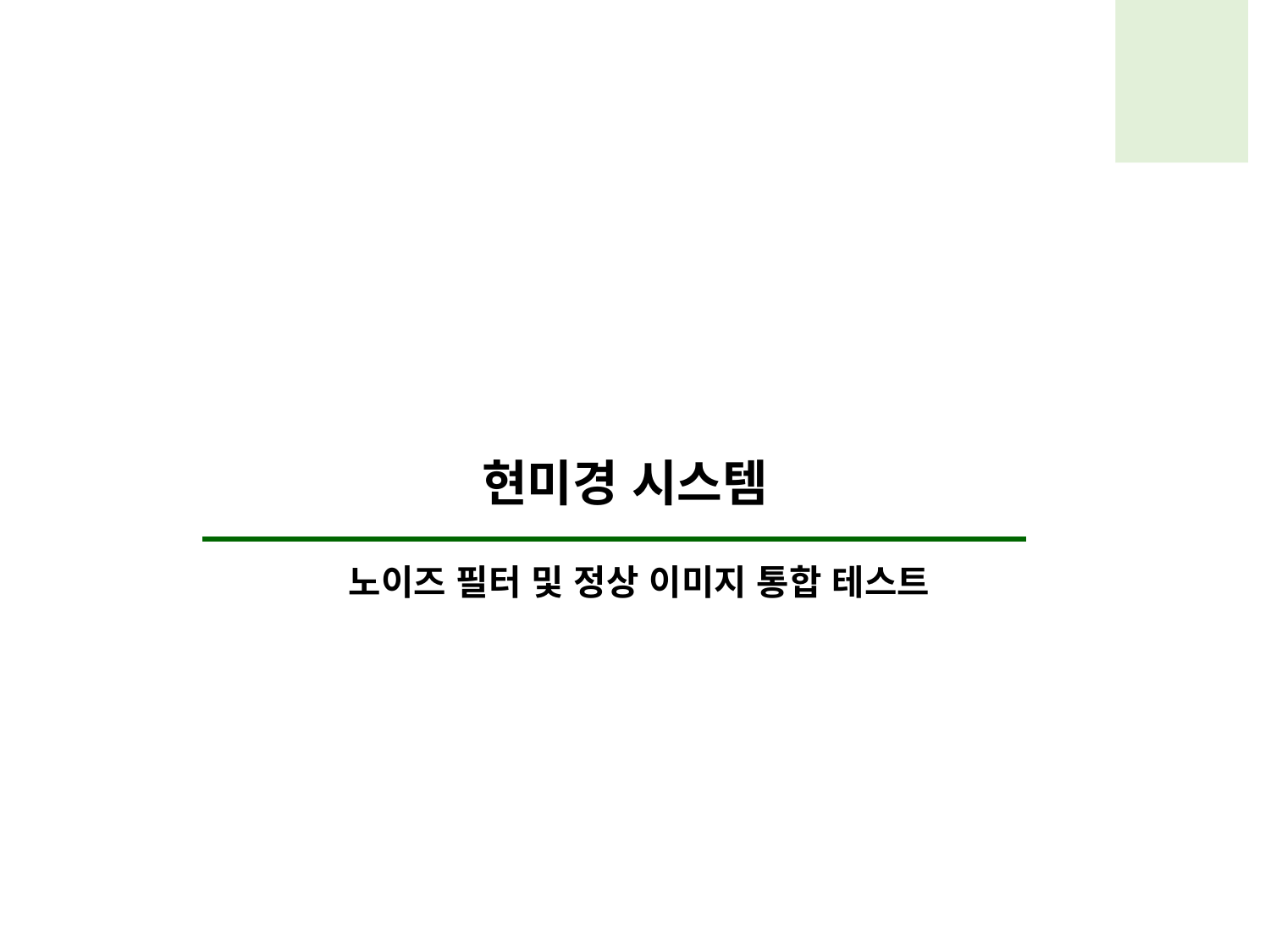

현미경 시스템
노이즈 필터 및 정상 이미지 통합 테스트